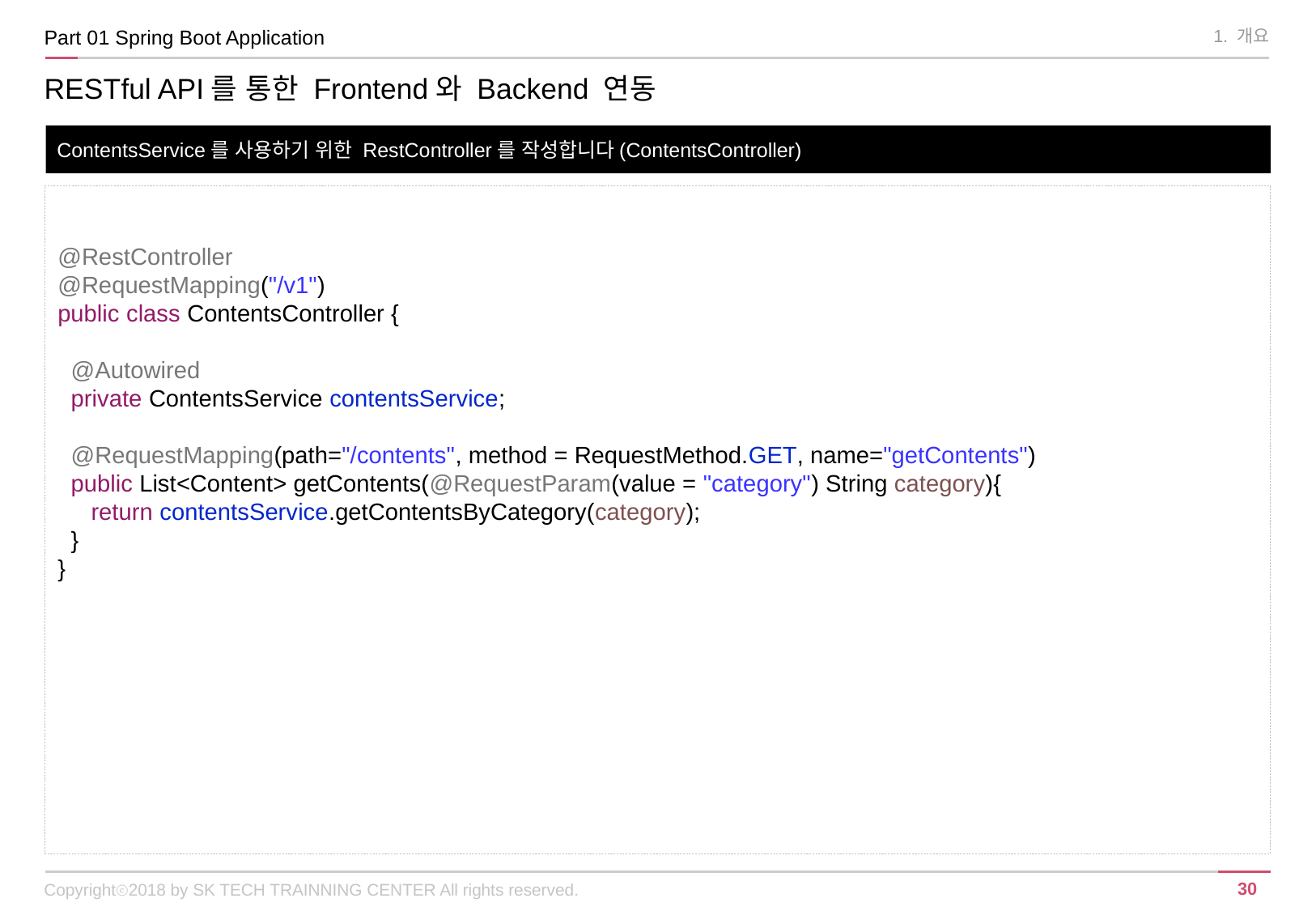

Part 01 Spring Boot Application
1. 개요
RESTful API를 통한 Frontend와 Backend 연동
ContentsService를 사용하기 위한 RestController를 작성합니다(ContentsController)
@RestController
@RequestMapping("/v1")
public class ContentsController {

  @Autowired
  private ContentsService contentsService;

  @RequestMapping(path="/contents", method = RequestMethod.GET, name="getContents")
  public List<Content> getContents(@RequestParam(value = "category") String category){
     return contentsService.getContentsByCategory(category);
  }
}
Copyrightⓒ2018 by SK TECH TRAINNING CENTER All rights reserved.